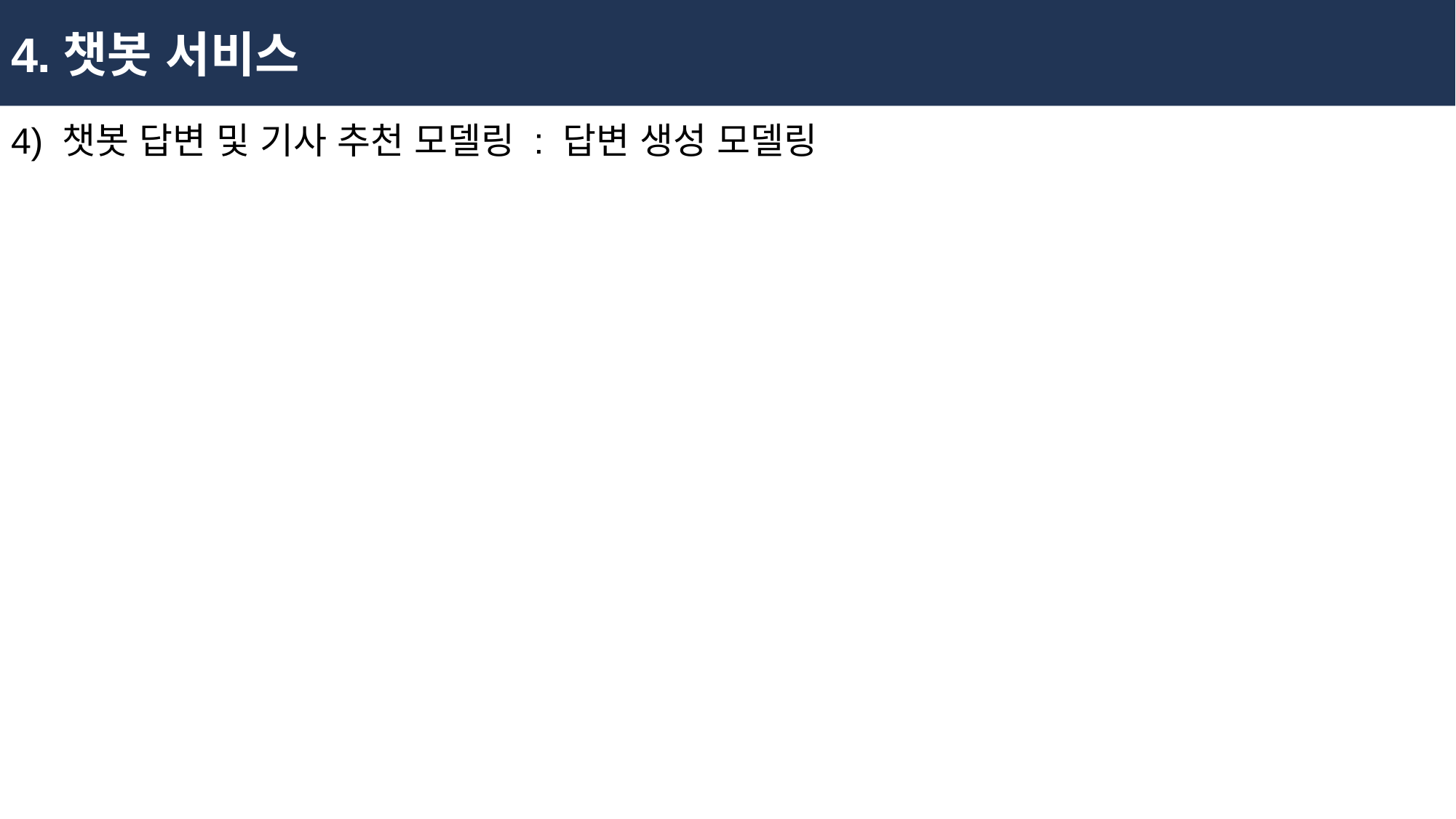

4.챗봇 서비스
4) 챗봇 답변 및 기사 추천 모델링 : 답변 생성 모델링